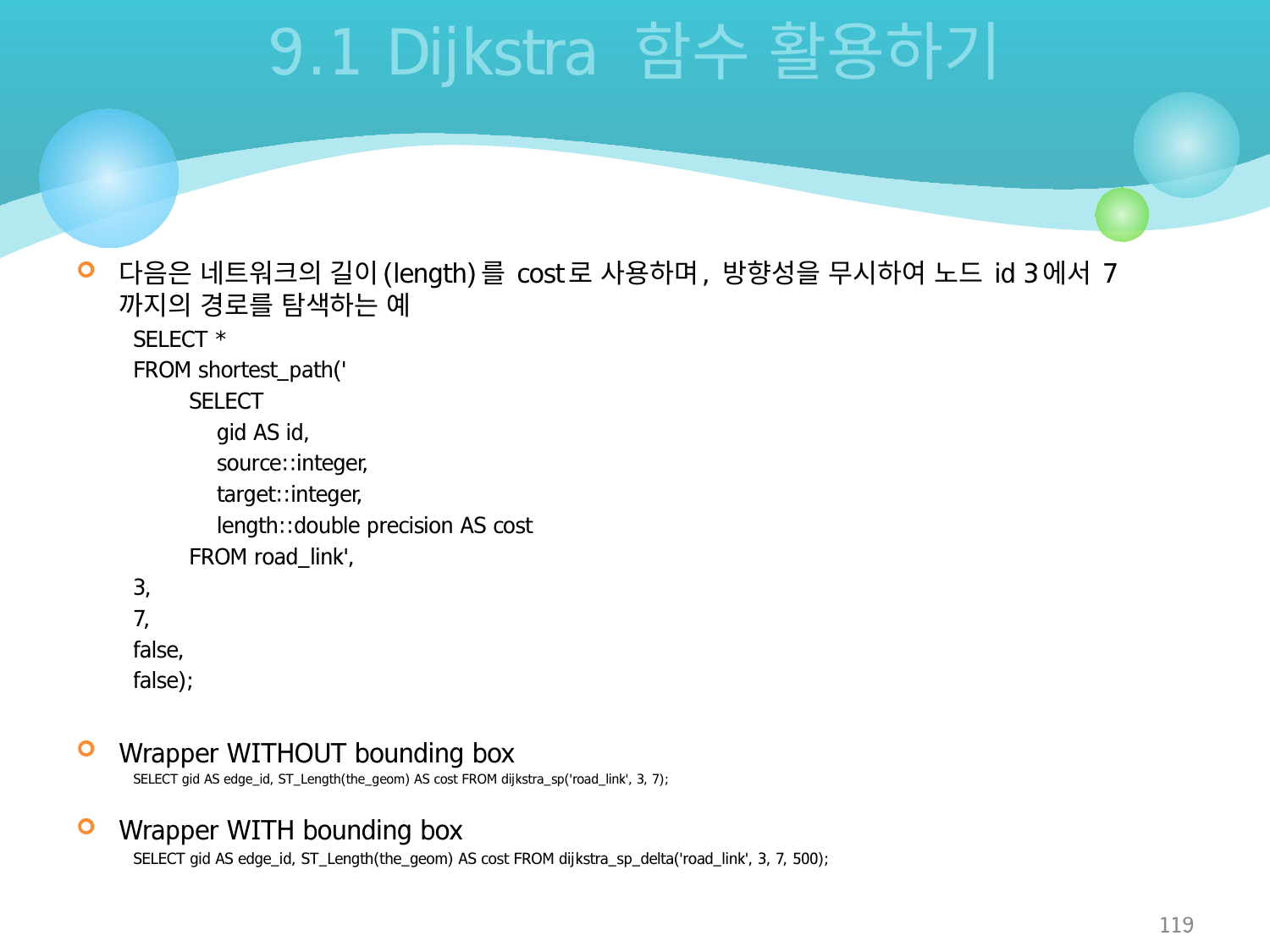

# 9.1 Dijkstra 함수 활용하기
다음은 네트워크의 길이(length)를 cost로 사용하며, 방향성을 무시하여 노드 id 3에서 7까지의 경로를 탐색하는 예
SELECT *
FROM shortest_path('
        SELECT
            gid AS id,
            source::integer,
            target::integer,
            length::double precision AS cost
        FROM road_link',
3,
7,
false,
false);

Wrapper WITHOUT bounding box
SELECT gid AS edge_id, ST_Length(the_geom) AS cost FROM dijkstra_sp('road_link', 3, 7);

Wrapper WITH bounding box
SELECT gid AS edge_id, ST_Length(the_geom) AS cost FROM dijkstra_sp_delta('road_link', 3, 7, 500);
119